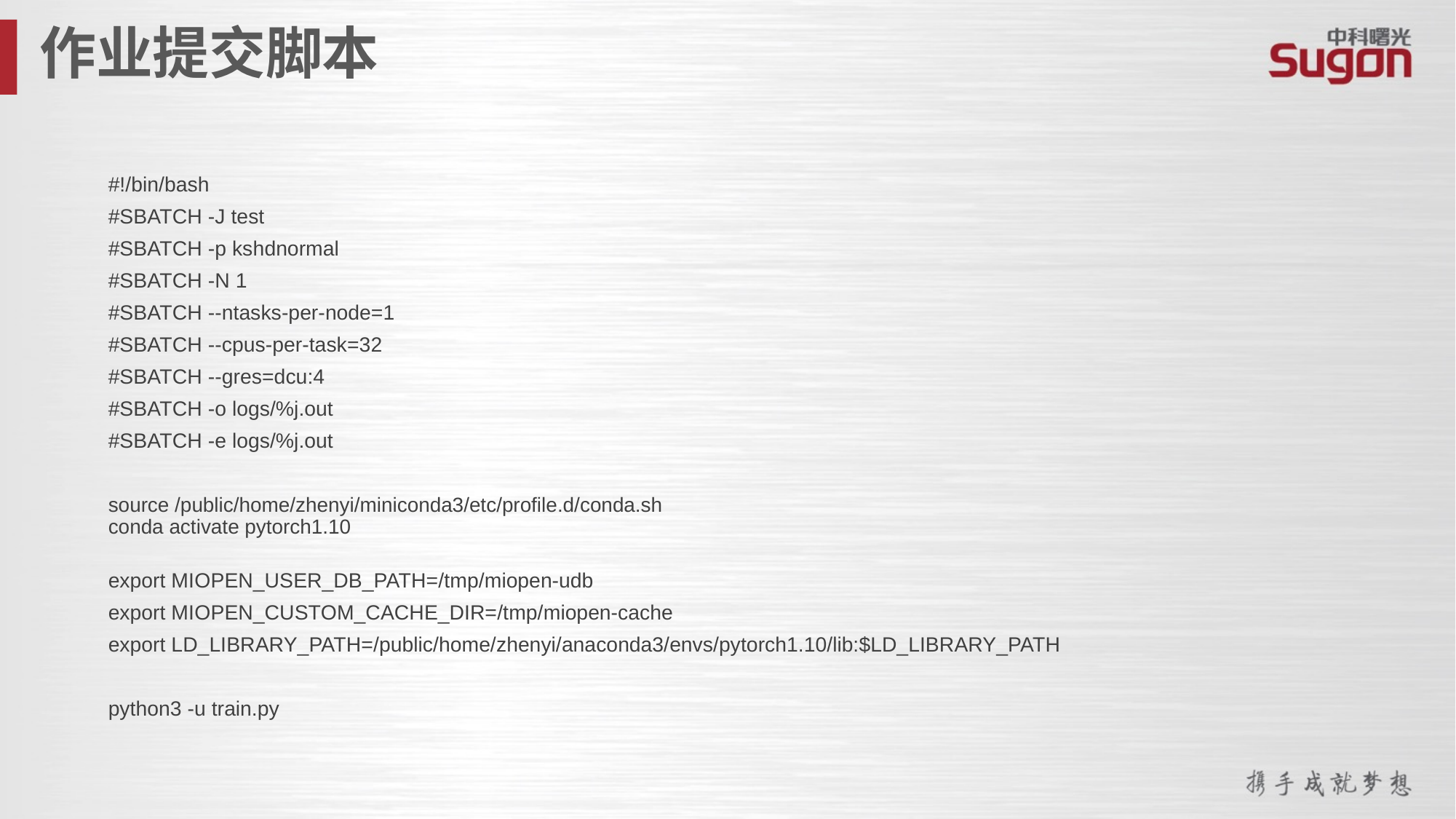

作业提交脚本
#!/bin/bash
#SBATCH -J test
#SBATCH -p kshdnormal
#SBATCH -N 1
#SBATCH --ntasks-per-node=1
#SBATCH --cpus-per-task=32
#SBATCH --gres=dcu:4
#SBATCH -o logs/%j.out
#SBATCH -e logs/%j.out

source /public/home/zhenyi/miniconda3/etc/profile.d/conda.sh
conda activate pytorch1.10
export MIOPEN_USER_DB_PATH=/tmp/miopen-udb
export MIOPEN_CUSTOM_CACHE_DIR=/tmp/miopen-cache
export LD_LIBRARY_PATH=/public/home/zhenyi/anaconda3/envs/pytorch1.10/lib:$LD_LIBRARY_PATH

python3 -u train.py